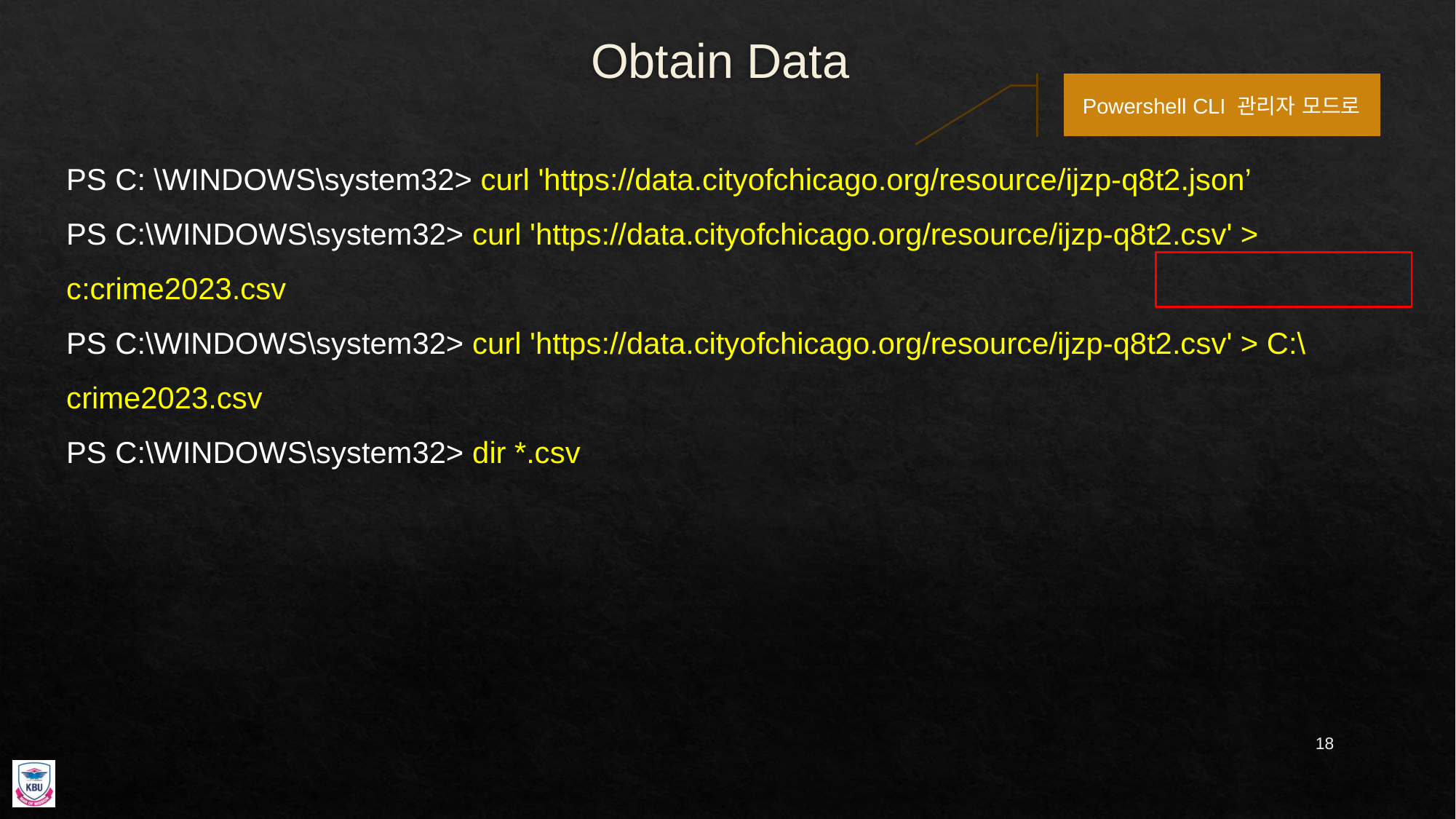

# Obtain Data
Powershell CLI 관리자 모드로
PS C: \WINDOWS\system32> curl 'https://data.cityofchicago.org/resource/ijzp-q8t2.json’
PS C:\WINDOWS\system32> curl 'https://data.cityofchicago.org/resource/ijzp-q8t2.csv' > c:crime2023.csv
PS C:\WINDOWS\system32> curl 'https://data.cityofchicago.org/resource/ijzp-q8t2.csv' > C:\crime2023.csv
PS C:\WINDOWS\system32> dir *.csv

18